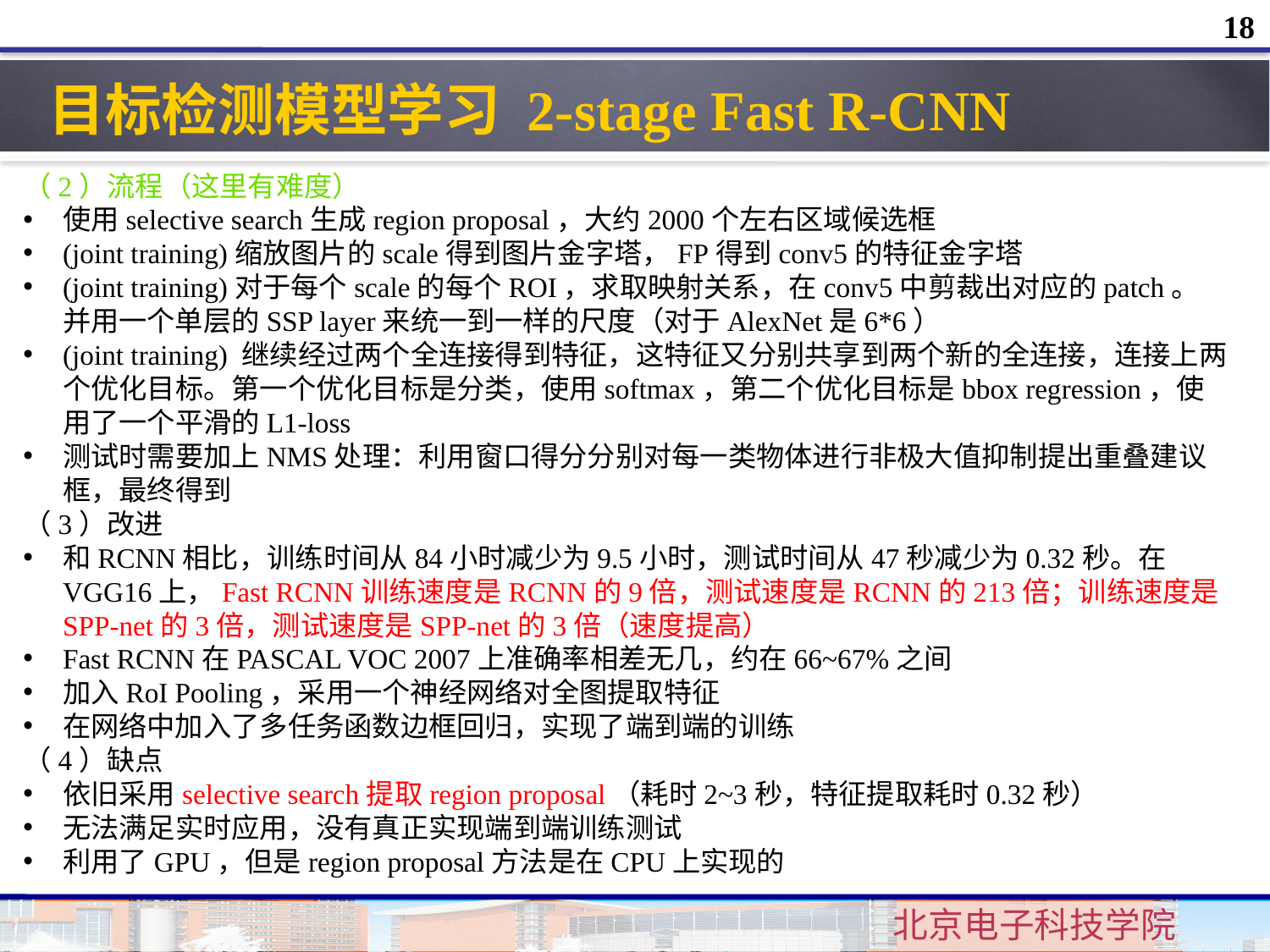

18
目标检测模型学习 2-stage Fast R-CNN
（2）流程（这里有难度）
使用selective search生成region proposal，大约2000个左右区域候选框
(joint training)缩放图片的scale得到图片金字塔，FP得到conv5的特征金字塔
(joint training)对于每个scale的每个ROI，求取映射关系，在conv5中剪裁出对应的patch。并用一个单层的SSP layer来统一到一样的尺度（对于AlexNet是6*6）
(joint training) 继续经过两个全连接得到特征，这特征又分别共享到两个新的全连接，连接上两个优化目标。第一个优化目标是分类，使用softmax，第二个优化目标是bbox regression，使用了一个平滑的L1-loss
测试时需要加上NMS处理：利用窗口得分分别对每一类物体进行非极大值抑制提出重叠建议框，最终得到
（3）改进
和RCNN相比，训练时间从84小时减少为9.5小时，测试时间从47秒减少为0.32秒。在VGG16上，Fast RCNN训练速度是RCNN的9倍，测试速度是RCNN的213倍；训练速度是SPP-net的3倍，测试速度是SPP-net的3倍（速度提高）
Fast RCNN在PASCAL VOC 2007上准确率相差无几，约在66~67%之间
加入RoI Pooling，采用一个神经网络对全图提取特征
在网络中加入了多任务函数边框回归，实现了端到端的训练
（4）缺点
依旧采用selective search提取region proposal（耗时2~3秒，特征提取耗时0.32秒）
无法满足实时应用，没有真正实现端到端训练测试
利用了GPU，但是region proposal方法是在CPU上实现的